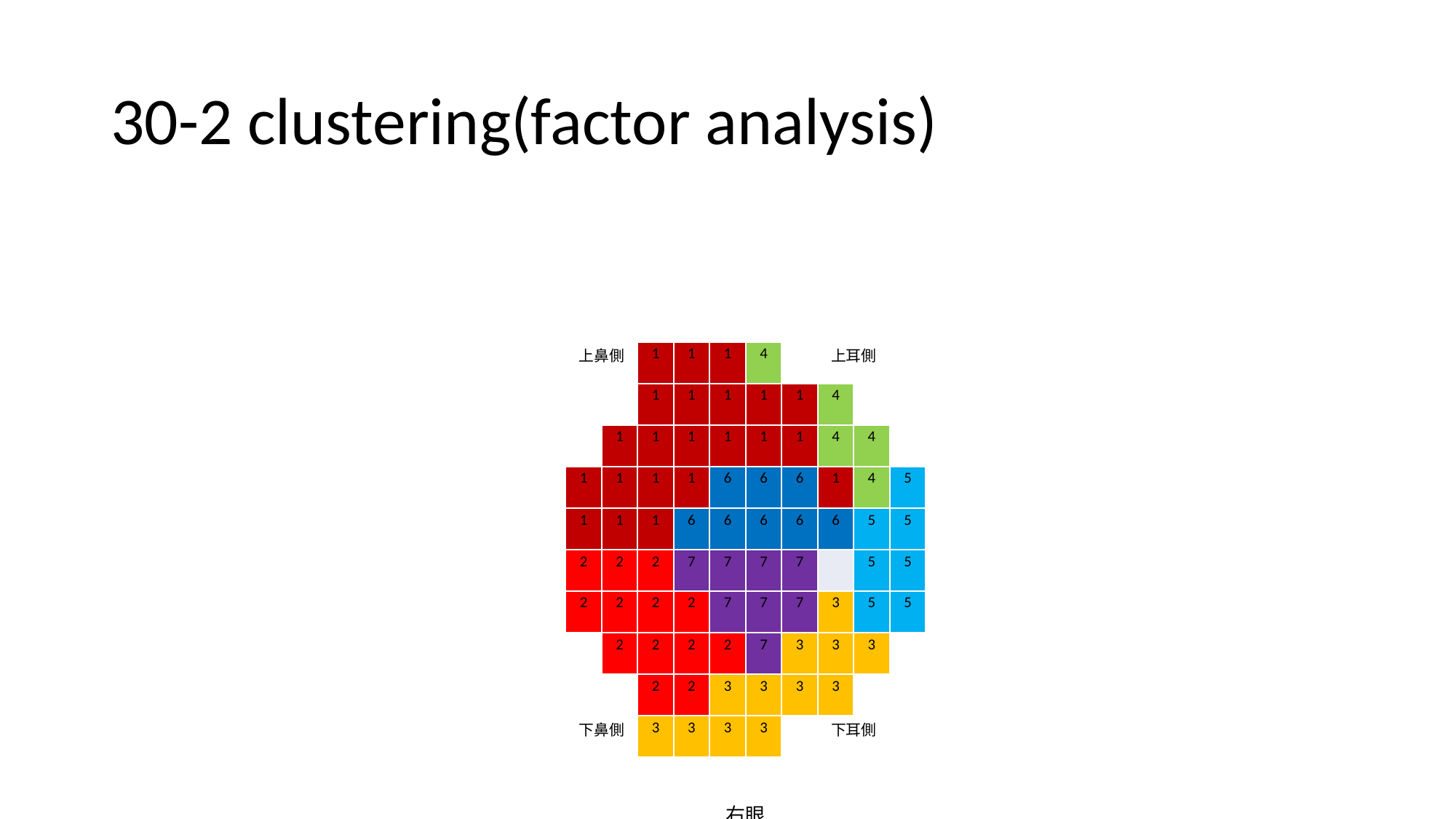

30-2 clustering(factor analysis)
|  |  |  |  |  |  |  |  |  |  |  |  |  |  |  |
| --- | --- | --- | --- | --- | --- | --- | --- | --- | --- | --- | --- | --- | --- | --- |
|  |  |  |  |  |  |  |  |  |  |  |  |  |  |  |
|  |  |  | 上鼻側 |  | 1 | 1 | 1 | 4 |  | 上耳側 |  |  |  |  |
|  |  |  |  |  | 1 | 1 | 1 | 1 | 1 | 4 |  |  |  |  |
|  |  |  |  | 1 | 1 | 1 | 1 | 1 | 1 | 4 | 4 |  |  |  |
|  |  |  | 1 | 1 | 1 | 1 | 6 | 6 | 6 | 1 | 4 | 5 |  |  |
|  |  |  | 1 | 1 | 1 | 6 | 6 | 6 | 6 | 6 | 5 | 5 |  |  |
|  |  |  | 2 | 2 | 2 | 7 | 7 | 7 | 7 |  | 5 | 5 |  |  |
|  |  |  | 2 | 2 | 2 | 2 | 7 | 7 | 7 | 3 | 5 | 5 |  |  |
|  |  |  |  | 2 | 2 | 2 | 2 | 7 | 3 | 3 | 3 |  |  |  |
|  |  |  |  |  | 2 | 2 | 3 | 3 | 3 | 3 |  |  |  |  |
|  |  |  | 下鼻側 |  | 3 | 3 | 3 | 3 |  | 下耳側 |  |  |  |  |
|  |  |  |  |  |  |  |  |  |  |  |  |  |  |  |
|  |  |  |  |  |  |  | 右眼 |  |  |  |  |  |  |  |
|  |  |  |  |  |  |  |  |  |  |  |  |  |  |  |